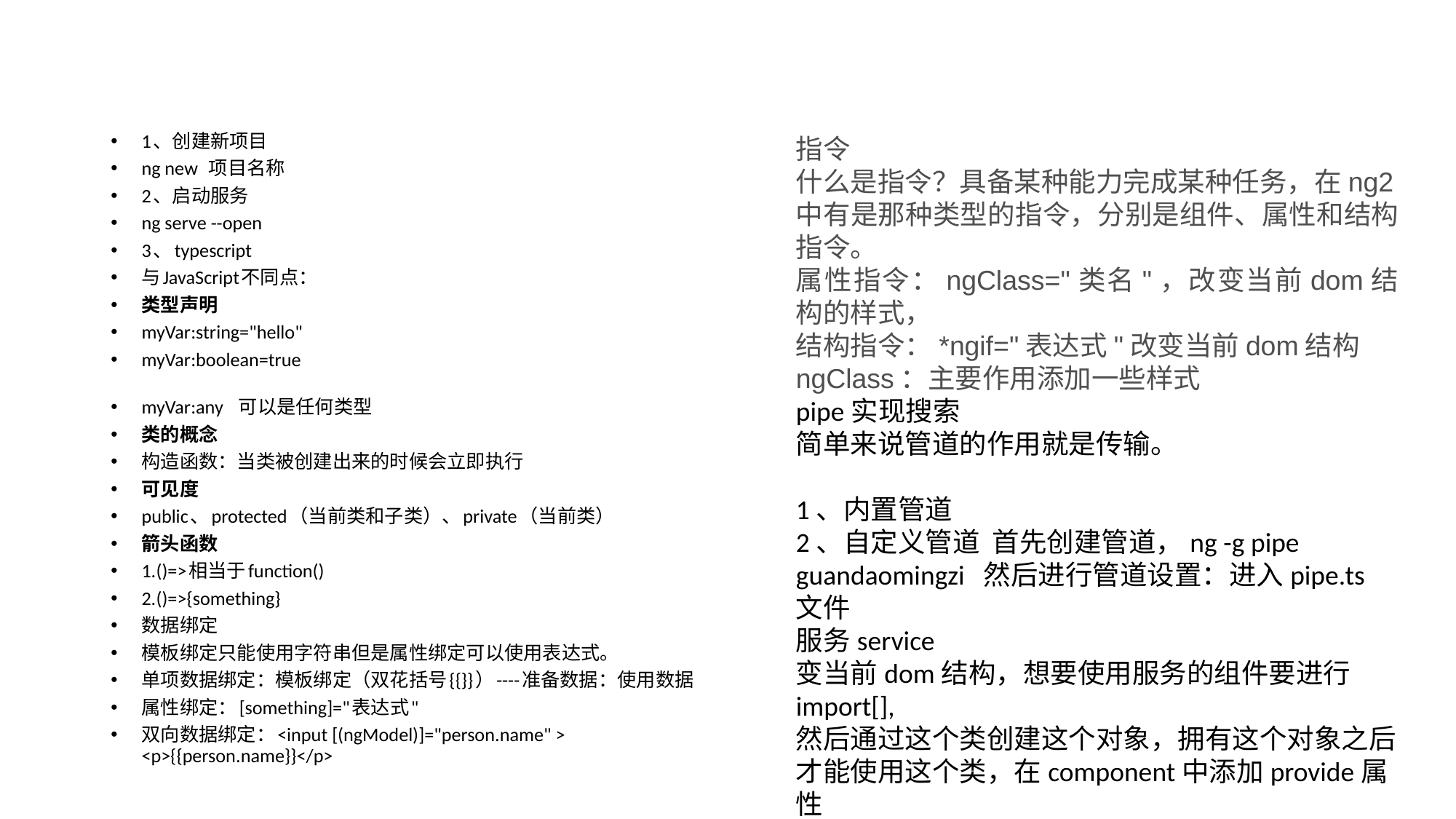

#
1、创建新项目
ng new  项目名称
2、启动服务
ng serve --open
3、typescript
与JavaScript不同点：
类型声明
myVar:string="hello"
myVar:boolean=true
myVar:any   可以是任何类型
类的概念
构造函数：当类被创建出来的时候会立即执行
可见度
public、protected（当前类和子类）、private（当前类）
箭头函数
1.()=>相当于function()
2.()=>{something}
数据绑定
模板绑定只能使用字符串但是属性绑定可以使用表达式。
单项数据绑定：模板绑定（双花括号{{}}）----准备数据：使用数据
属性绑定：[something]="表达式"
双向数据绑定：<input [(ngModel)]="person.name" >    <p>{{person.name}}</p>
指令
什么是指令？具备某种能力完成某种任务，在ng2中有是那种类型的指令，分别是组件、属性和结构指令。
属性指令：ngClass="类名"，改变当前dom结构的样式，
结构指令：*ngif="表达式"改变当前dom结构
ngClass：主要作用添加一些样式
pipe实现搜索
简单来说管道的作用就是传输。
1、内置管道
2、自定义管道  首先创建管道，ng -g pipe guandaomingzi  然后进行管道设置：进入pipe.ts文件
服务service
变当前dom结构，想要使用服务的组件要进行import[],
然后通过这个类创建这个对象，拥有这个对象之后才能使用这个类，在component中添加provide属性